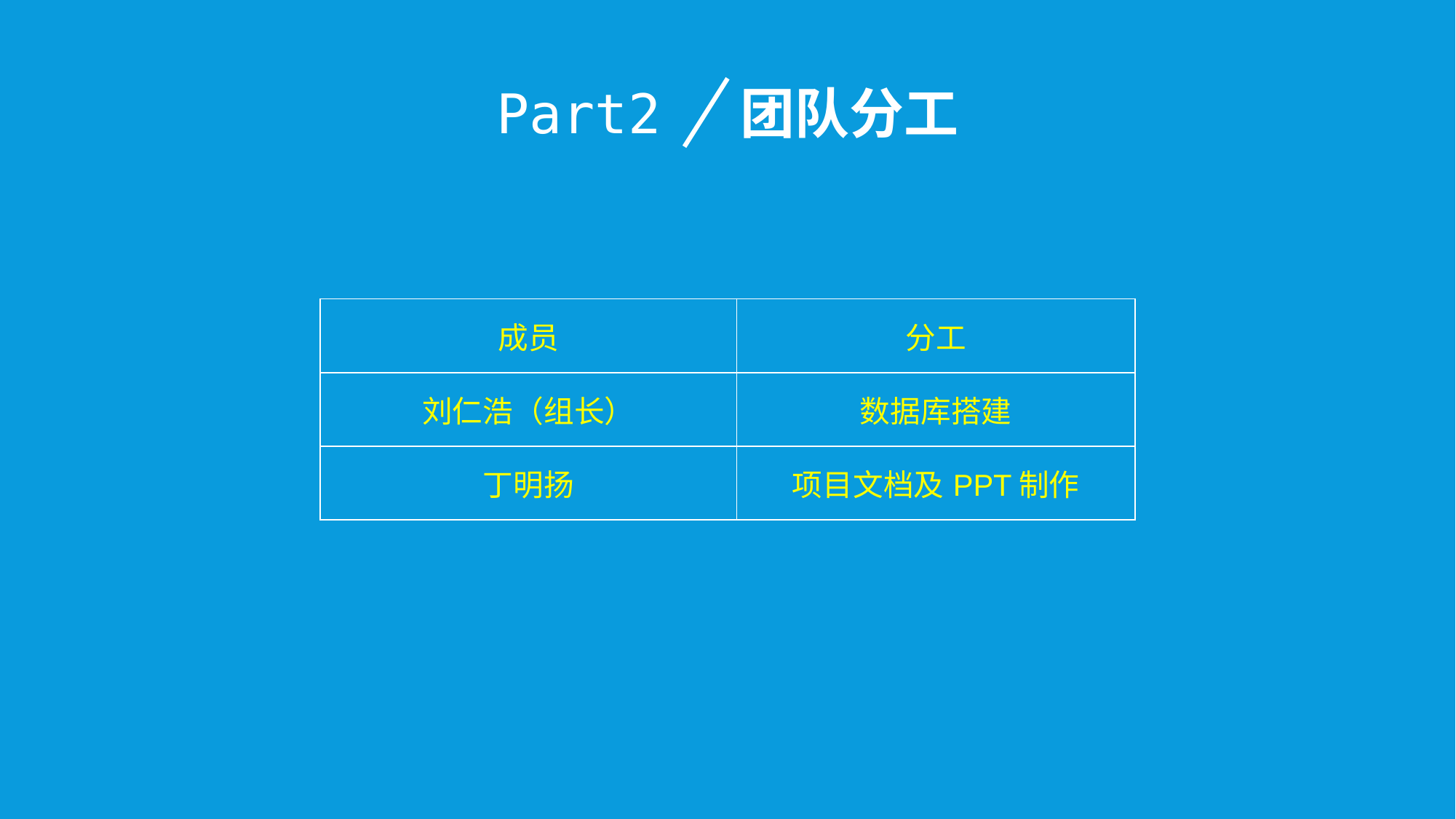

流程图
Part2  团队分工
| 成员 | 分工 |
| --- | --- |
| 刘仁浩（组长） | 数据库搭建 |
| 丁明扬 | 项目文档及PPT制作 |